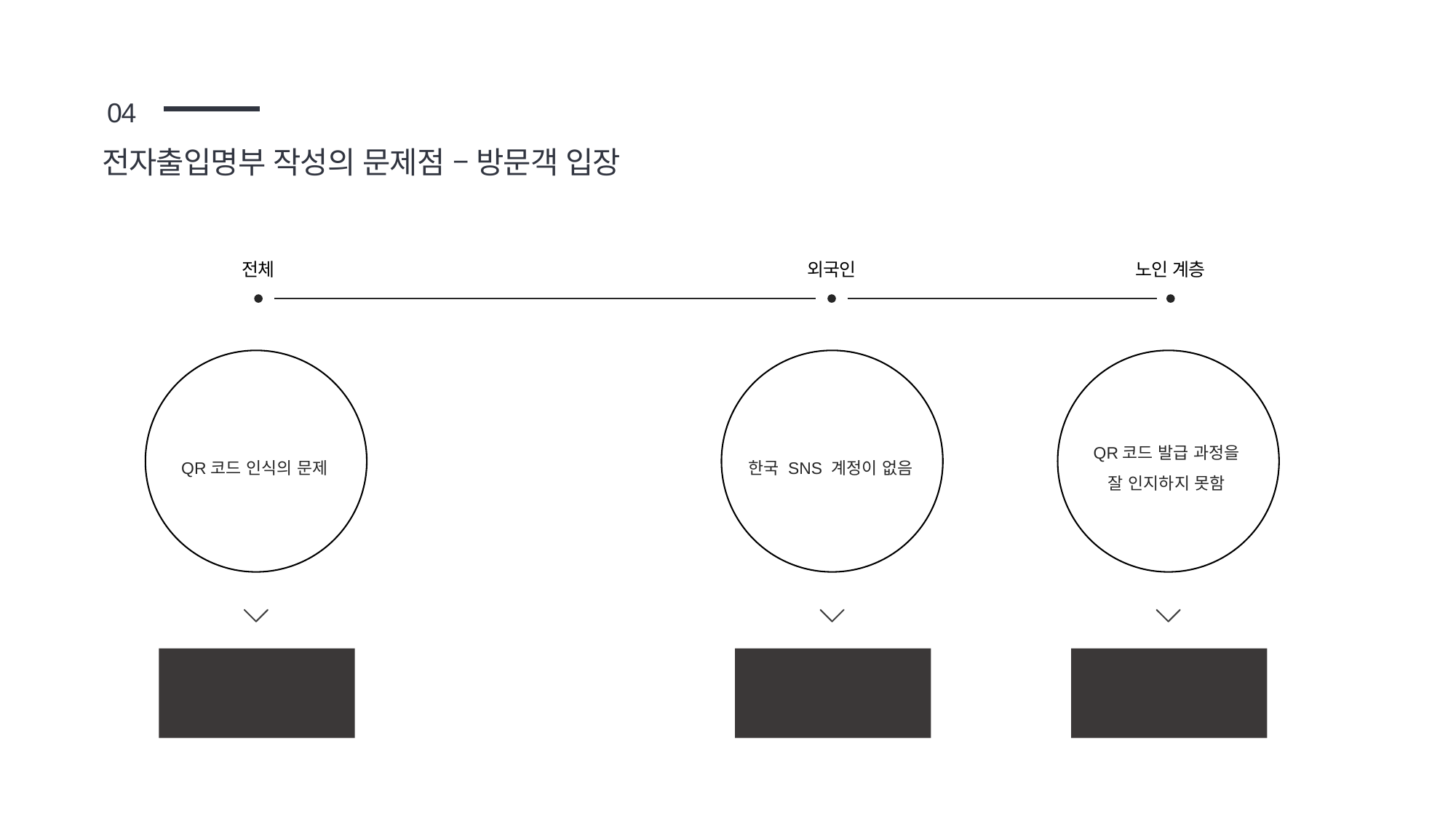

02
04
전자출입명부 작성의 문제점 – 방문객 입장
전체
외국인

노인 계층

QR코드 인식의 문제

한국 SNS 계정이 없음

QR코드 발급 과정을
잘 인지하지 못함

QR코드 인식 영역에
정확히 위치 시키는 것에
불편함이 따름

네이버, 카카오톡 등을
잘 이용하지 않음

발급 과정에 대한
부가 설명이 필요